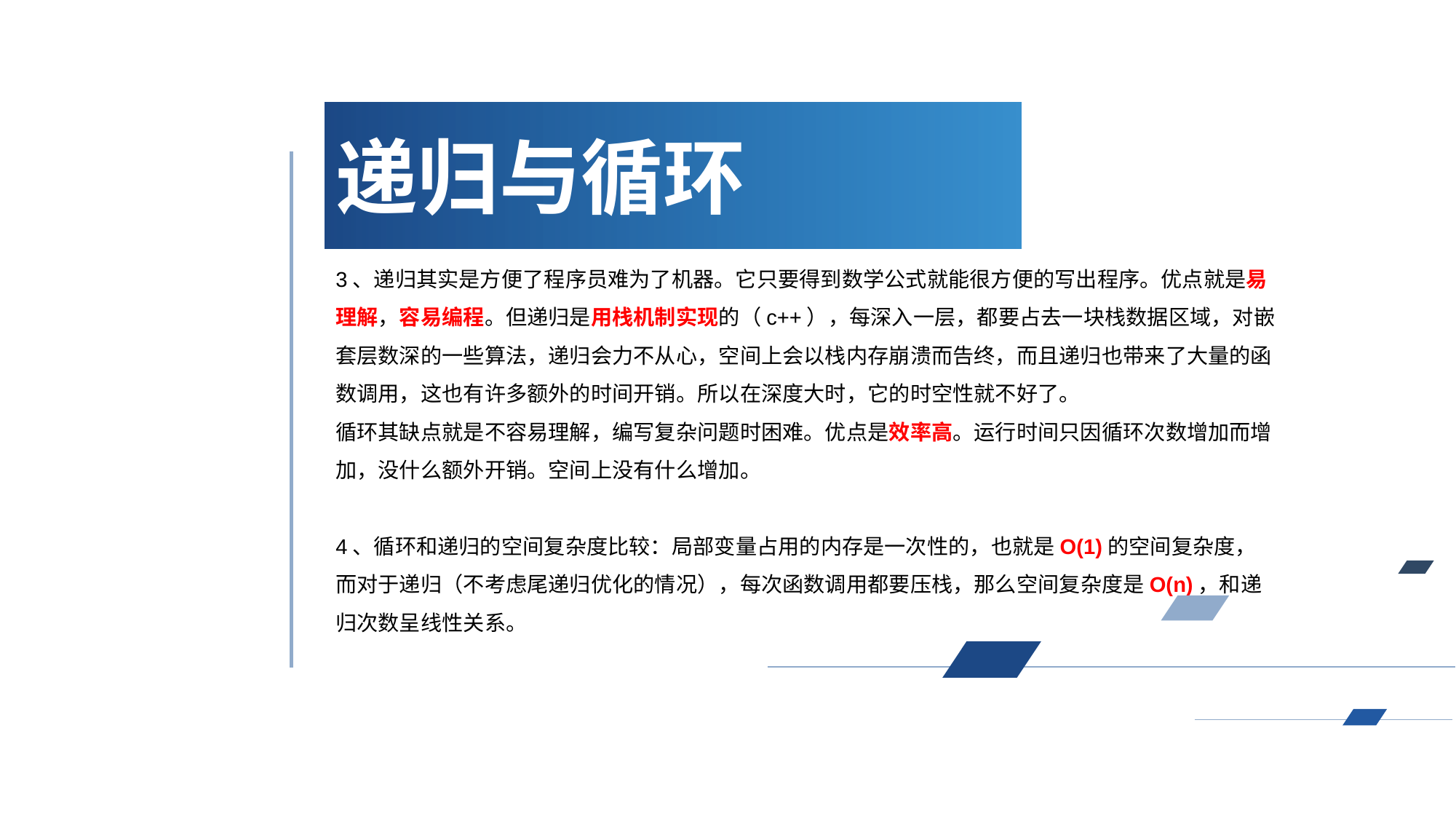

递归与循环
3、递归其实是方便了程序员难为了机器。它只要得到数学公式就能很方便的写出程序。优点就是易理解，容易编程。但递归是用栈机制实现的（c++），每深入一层，都要占去一块栈数据区域，对嵌套层数深的一些算法，递归会力不从心，空间上会以栈内存崩溃而告终，而且递归也带来了大量的函数调用，这也有许多额外的时间开销。所以在深度大时，它的时空性就不好了。
循环其缺点就是不容易理解，编写复杂问题时困难。优点是效率高。运行时间只因循环次数增加而增加，没什么额外开销。空间上没有什么增加。

4、循环和递归的空间复杂度比较：局部变量占用的内存是一次性的，也就是O(1)的空间复杂度，而对于递归（不考虑尾递归优化的情况），每次函数调用都要压栈，那么空间复杂度是O(n)，和递归次数呈线性关系。